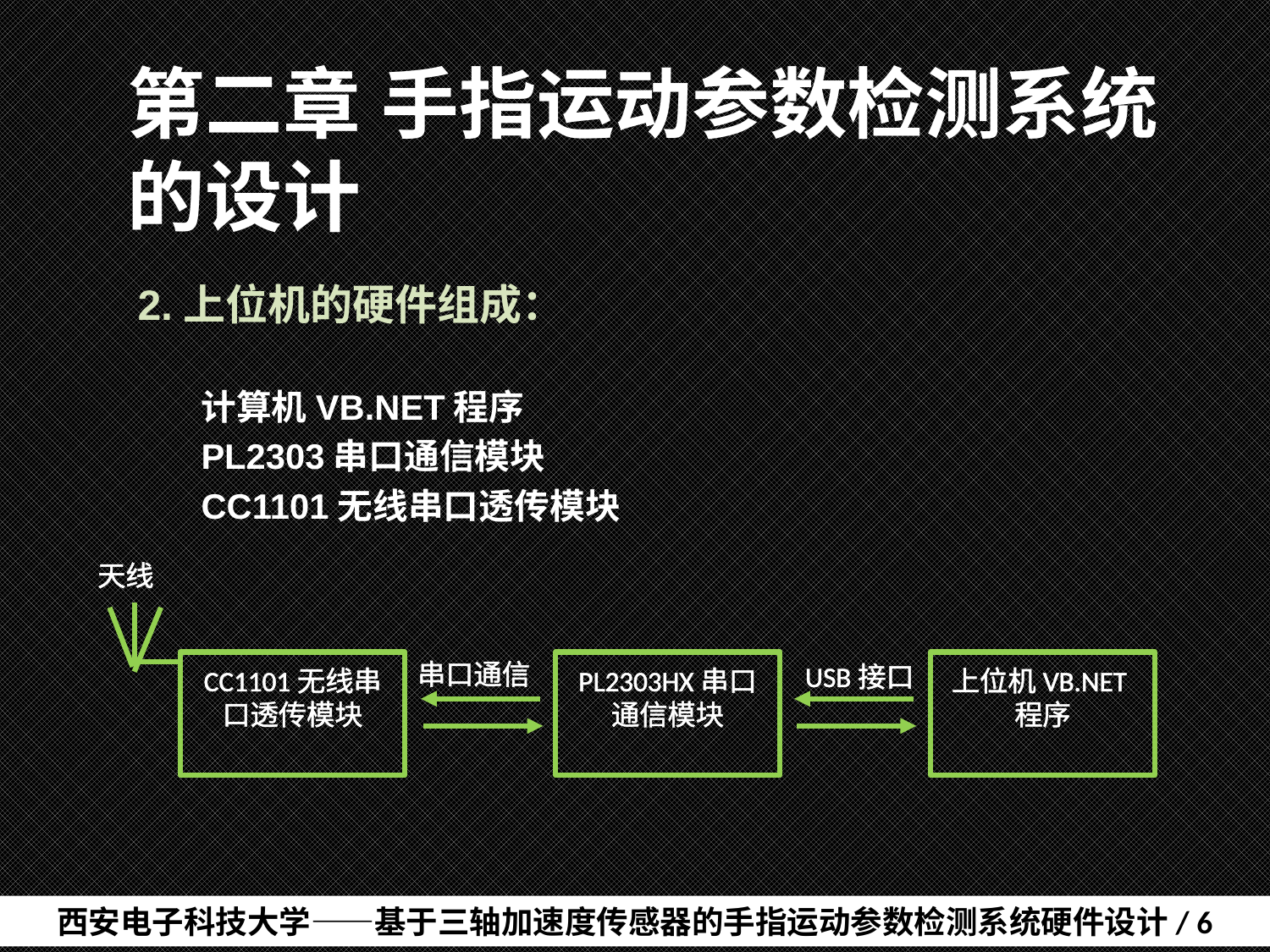

# 第二章	手指运动参数检测系统的设计
2.上位机的硬件组成：

计算机VB.NET程序
PL2303串口通信模块
CC1101无线串口透传模块
天线
上位机VB.NET程序

PL2303HX串口通信模块

CC1101无线串口透传模块

串口通信
USB接口
西安电子科技大学——基于三轴加速度传感器的手指运动参数检测系统硬件设计/ 6